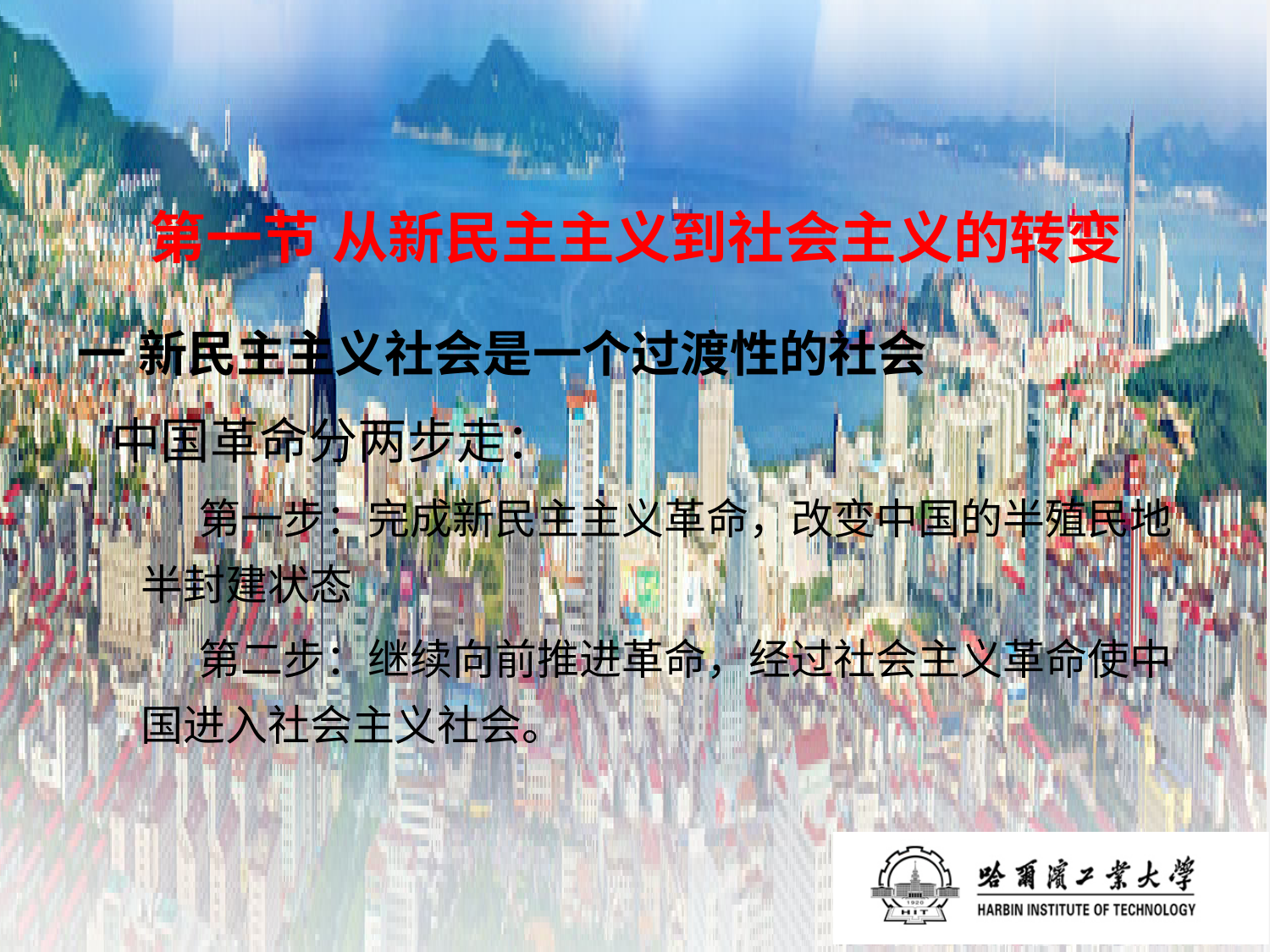

第一节 从新民主主义到社会主义的转变

一 新民主主义社会是一个过渡性的社会
  中国革命分两步走：
     第一步：完成新民主主义革命，改变中国的半殖民地半封建状态
     第二步：继续向前推进革命，经过社会主义革命使中国进入社会主义社会。